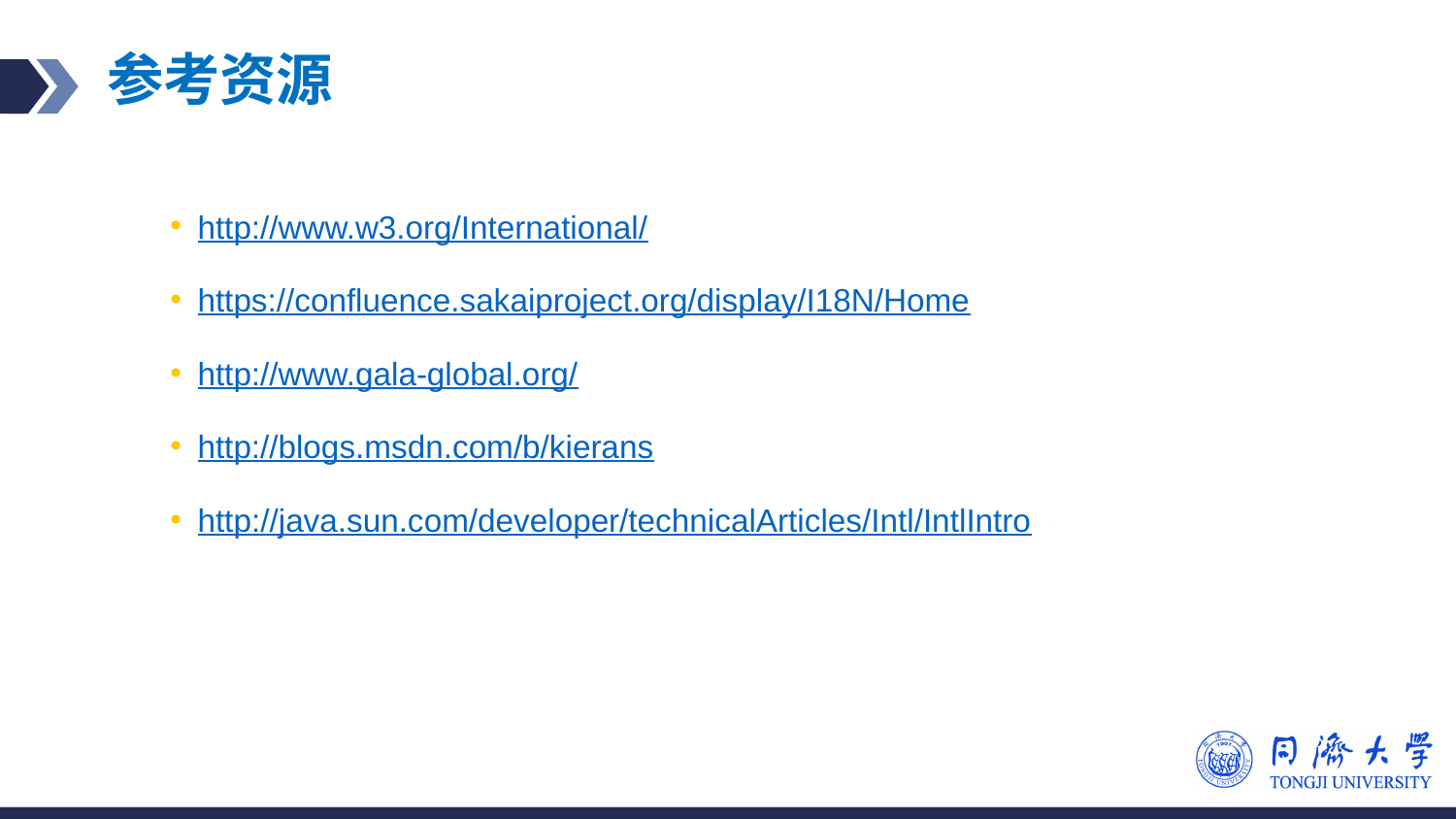

# 参考资源
http://www.w3.org/International/
https://confluence.sakaiproject.org/display/I18N/Home
http://www.gala-global.org/
http://blogs.msdn.com/b/kierans
http://java.sun.com/developer/technicalArticles/Intl/IntlIntro